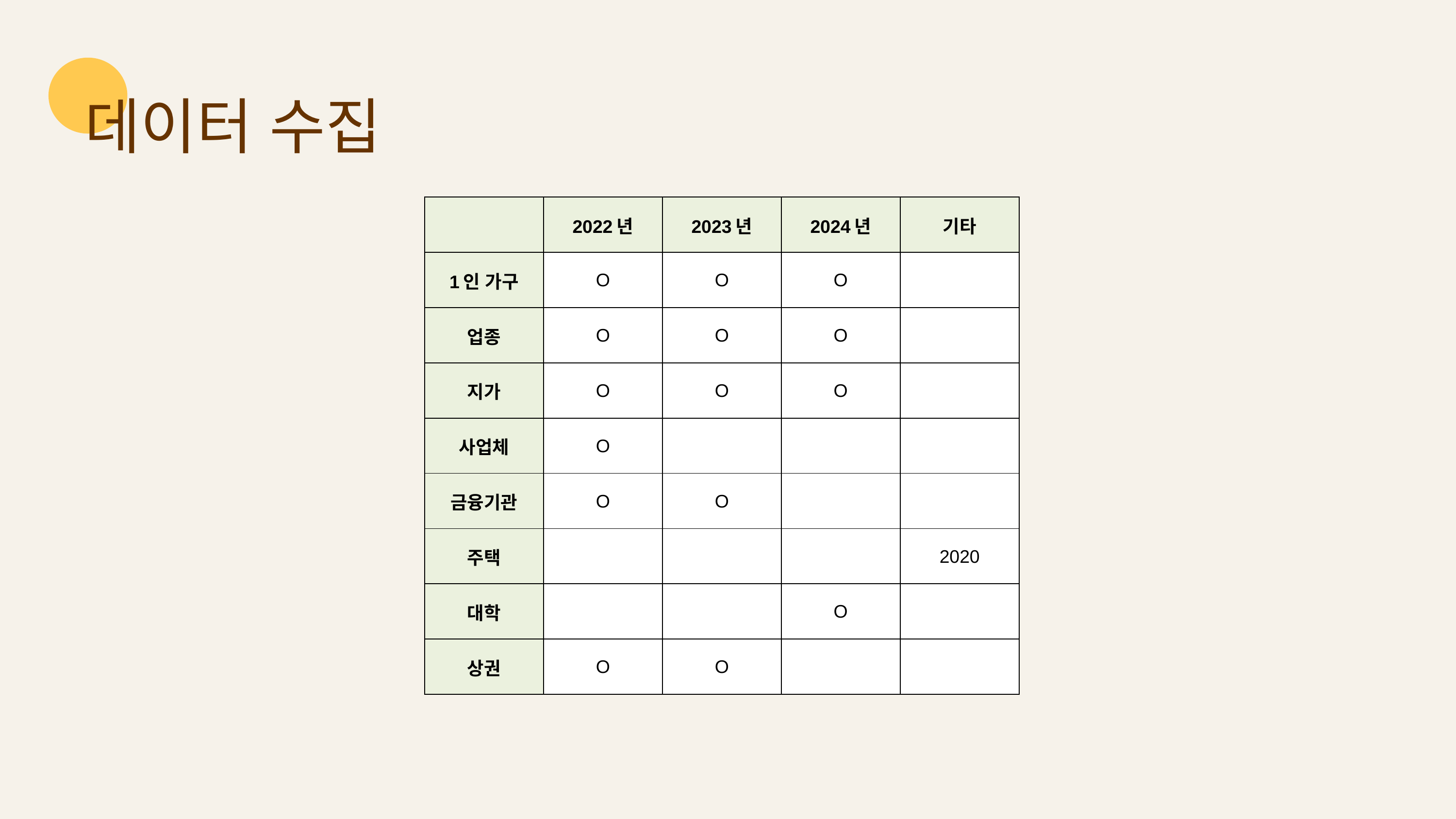

데이터 수집
|  | 2022년 | 2023년 | 2024년 | 기타 |
| --- | --- | --- | --- | --- |
| 1인 가구 | O | O | O |  |
| 업종 | O | O | O |  |
| 지가 | O | O | O |  |
| 사업체 | O |  |  |  |
| 금융기관 | O | O |  |  |
| 주택 |  |  |  | 2020 |
| 대학 |  |  | O |  |
| 상권 | O | O |  |  |